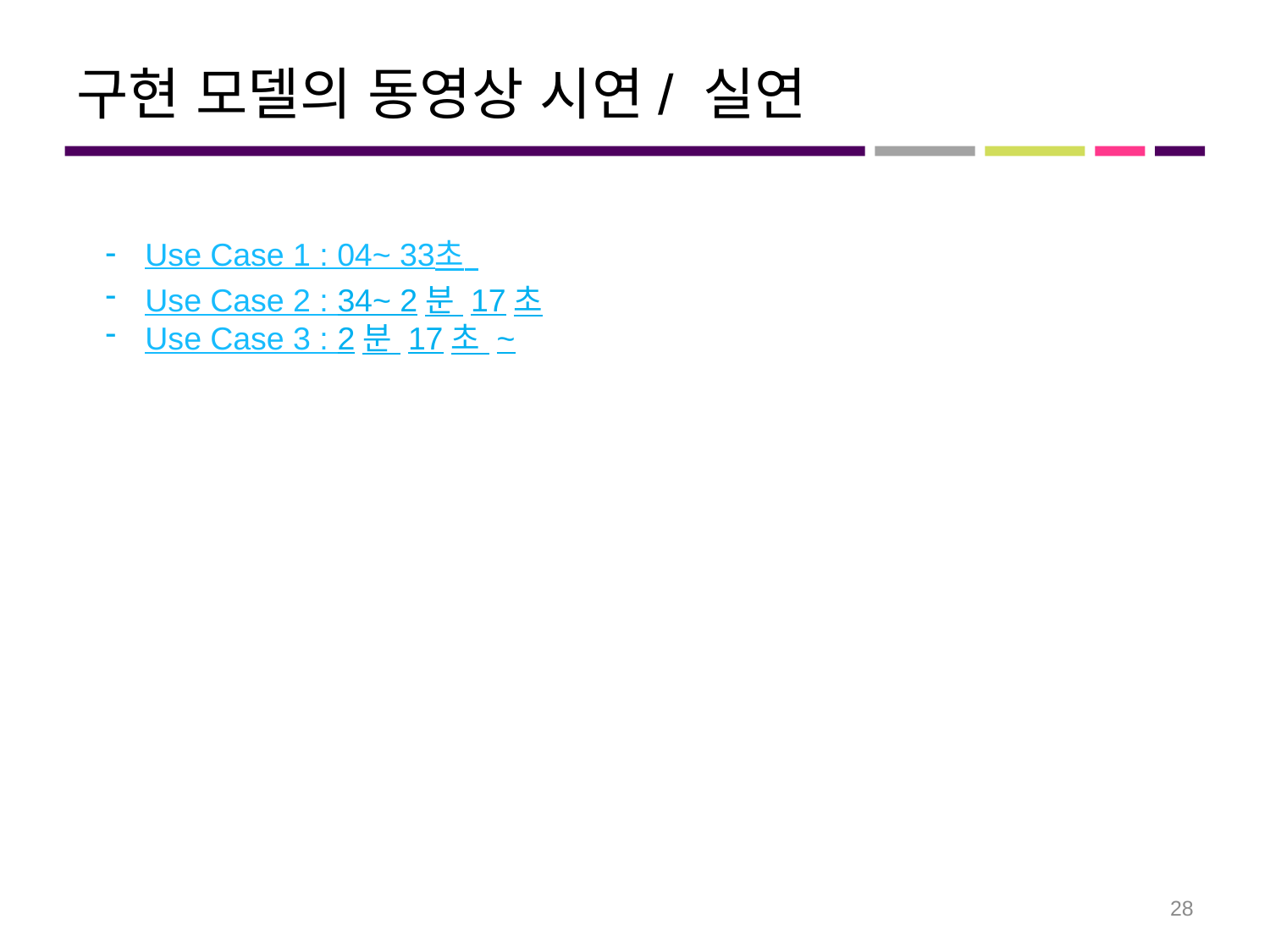

# 구현 모델의 동영상 시연/ 실연

Use Case 1 : 04~ 33초
Use Case 2 : 34~ 2분 17초
Use Case 3 : 2분 17초 ~
28